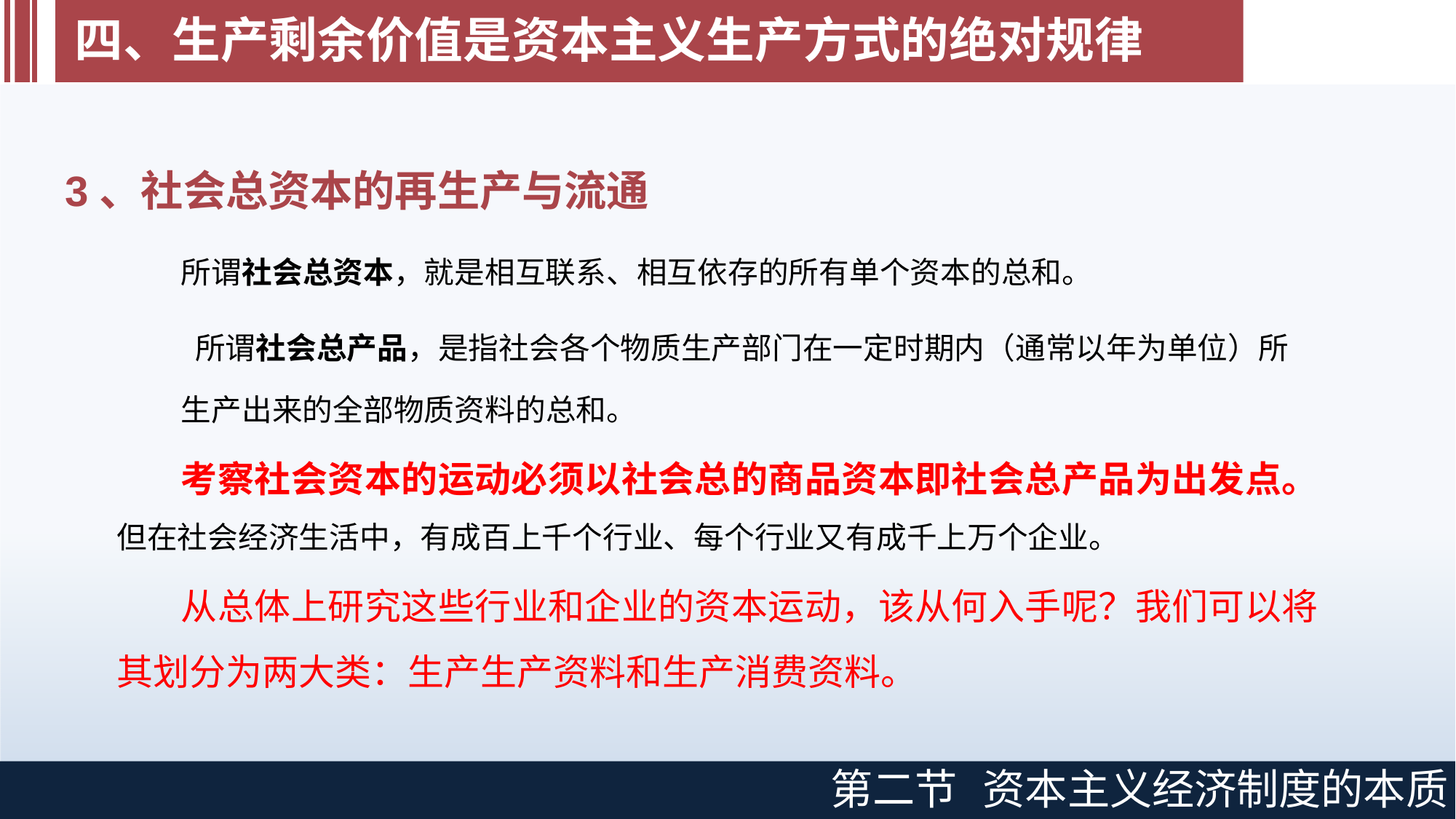

# 四、生产剩余价值是资本主义生产方式的绝对规律

3、社会总资本的再生产与流通
所谓社会总资本，就是相互联系、相互依存的所有单个资本的总和。
 所谓社会总产品，是指社会各个物质生产部门在一定时期内（通常以年为单位）所生产出来的全部物质资料的总和。
考察社会资本的运动必须以社会总的商品资本即社会总产品为出发点。 但在社会经济生活中，有成百上千个行业、每个行业又有成千上万个企业。
从总体上研究这些行业和企业的资本运动，该从何入手呢？我们可以将其划分为两大类：生产生产资料和生产消费资料。
第二节
资本主义经济制度的本质